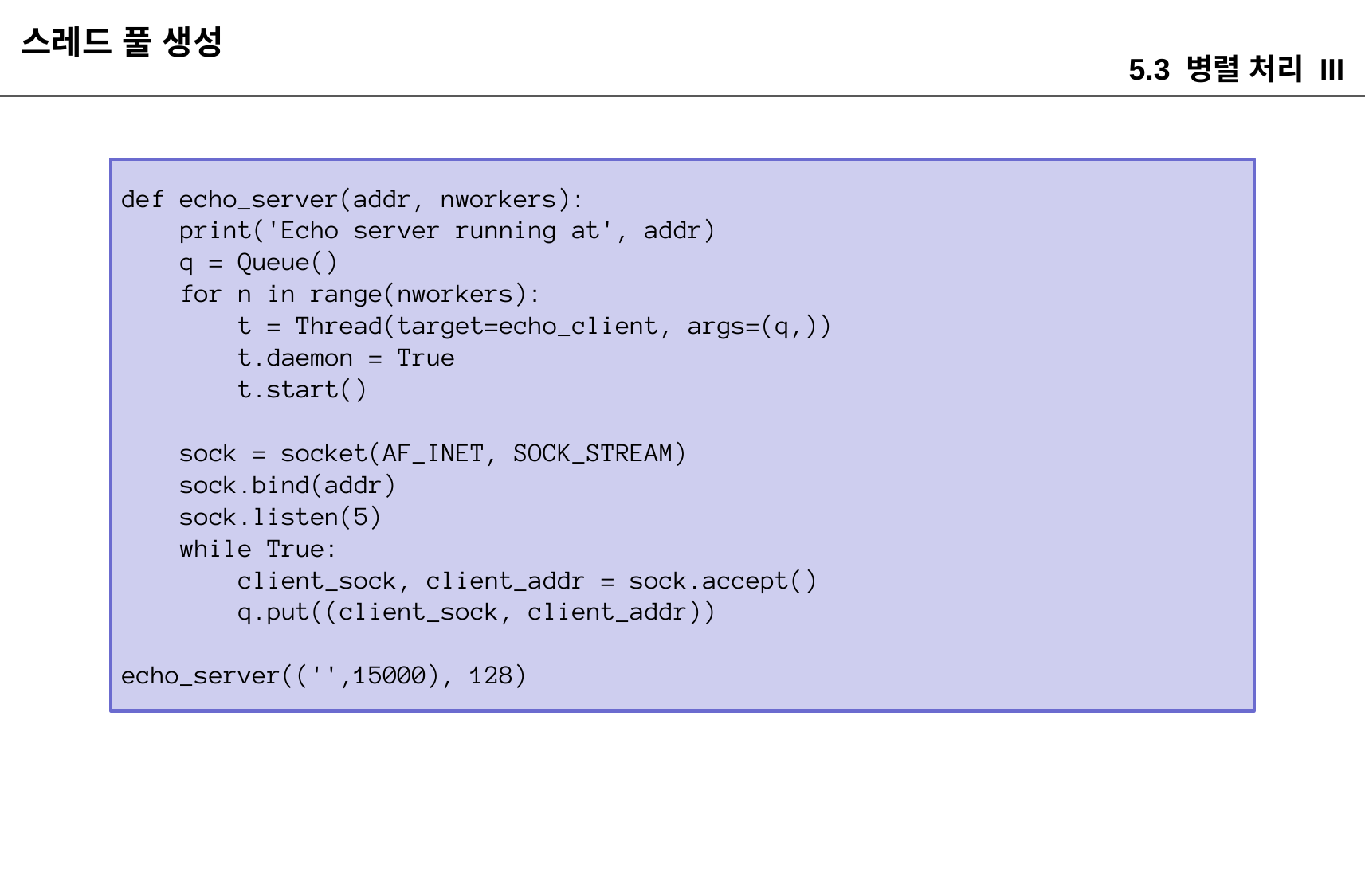

스레드 풀 생성
5.3 병렬 처리 III
def echo_server(addr, nworkers):
    print('Echo server running at', addr)
    q = Queue()
    for n in range(nworkers):
        t = Thread(target=echo_client, args=(q,))
        t.daemon = True
        t.start()

    sock = socket(AF_INET, SOCK_STREAM)
    sock.bind(addr)
    sock.listen(5)
    while True:
        client_sock, client_addr = sock.accept()
        q.put((client_sock, client_addr))

echo_server(('',15000), 128)